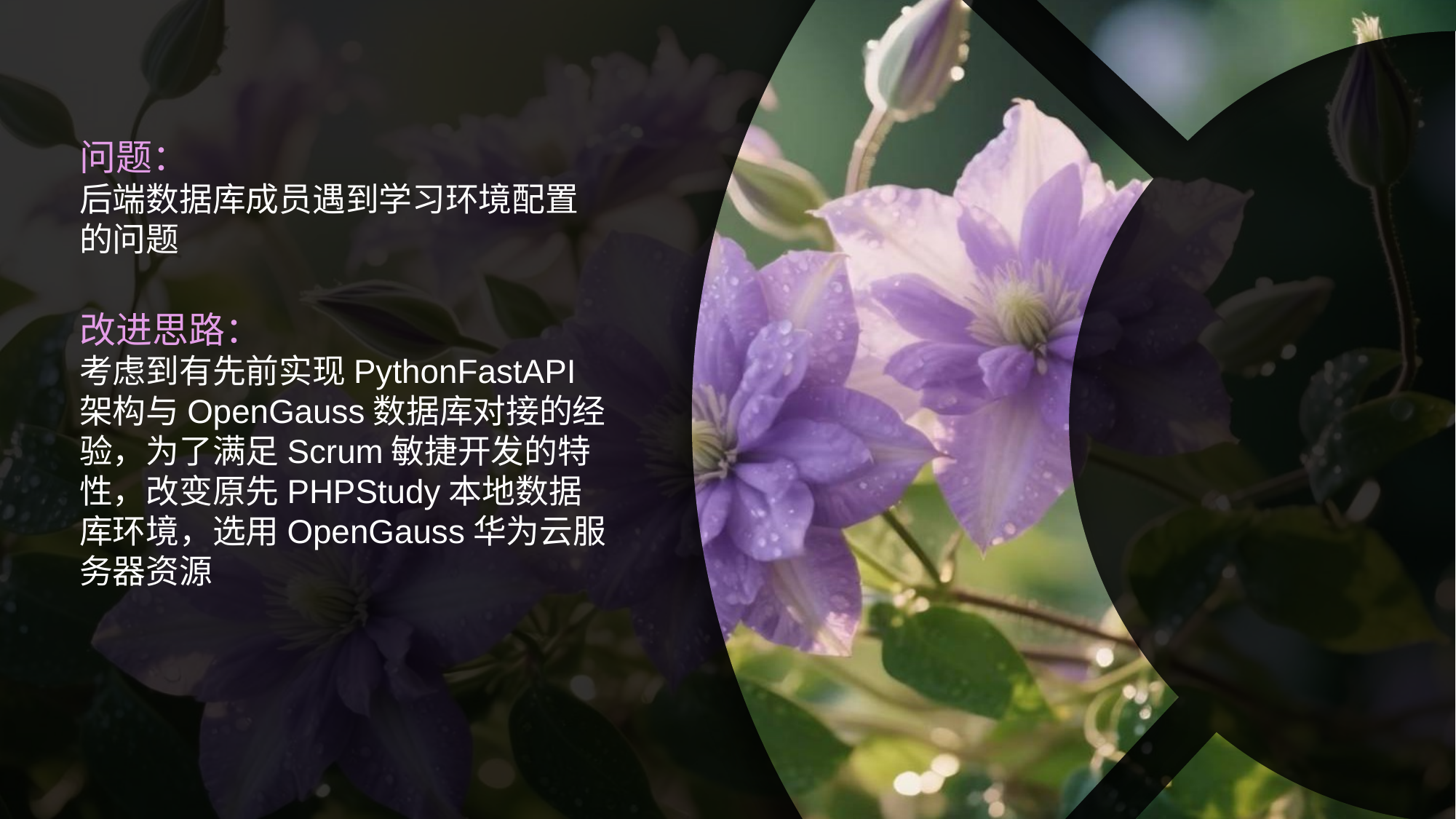

问题：
后端数据库成员遇到学习环境配置的问题
改进思路：
考虑到有先前实现PythonFastAPI架构与OpenGauss数据库对接的经验，为了满足Scrum敏捷开发的特性，改变原先PHPStudy本地数据库环境，选用OpenGauss华为云服务器资源